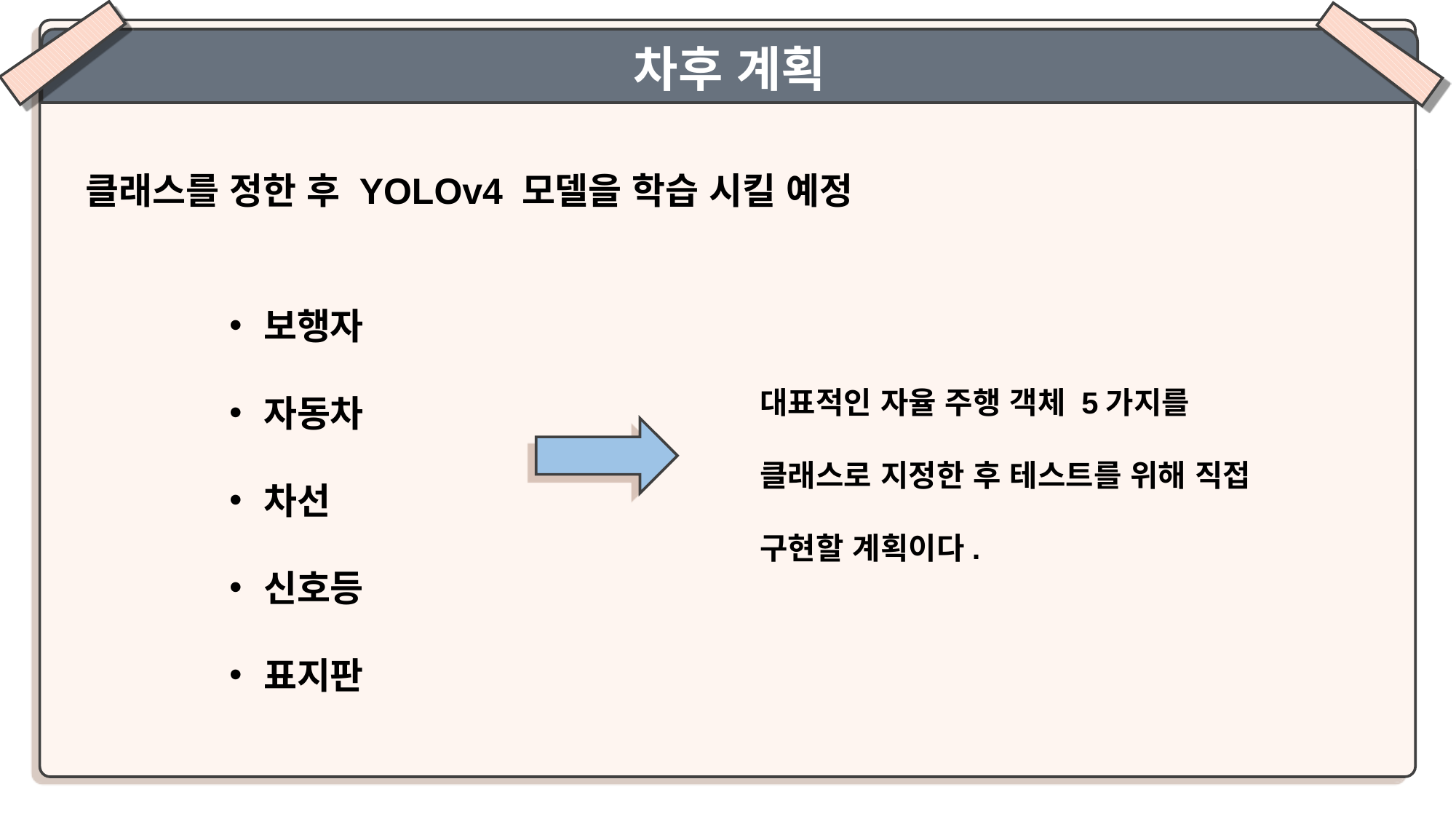

차후 계획
클래스를 정한 후 YOLOv4 모델을 학습 시킬 예정
보행자
자동차
차선
신호등
표지판
대표적인 자율 주행 객체 5가지를 클래스로 지정한 후 테스트를 위해 직접 구현할 계획이다.